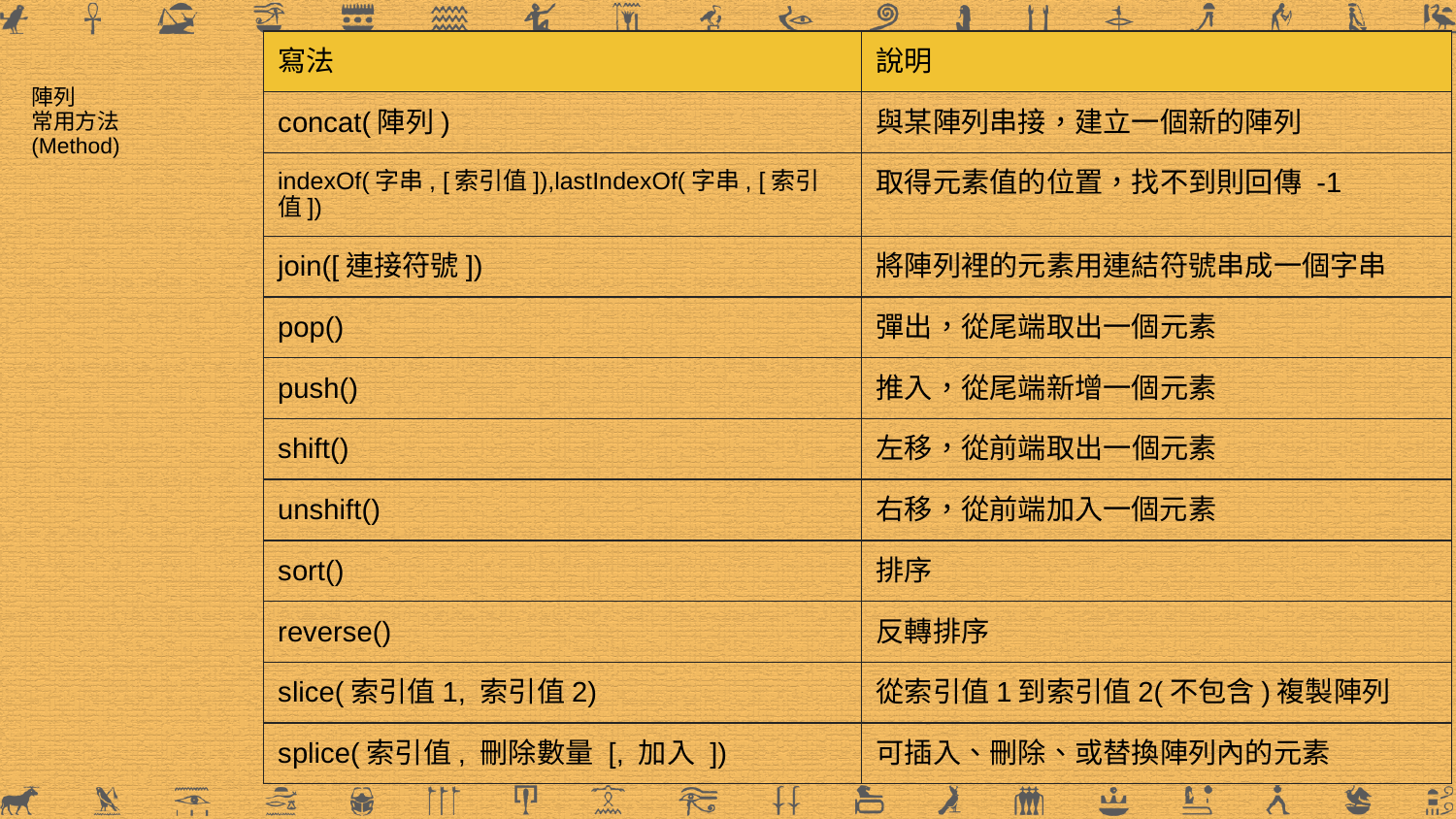

| 寫法 | 說明 |
| --- | --- |
| concat(陣列) | 與某陣列串接，建立一個新的陣列 |
| indexOf(字串, [索引值]),lastIndexOf(字串, [索引值]) | 取得元素值的位置，找不到則回傳 -1 |
| join([連接符號]) | 將陣列裡的元素用連結符號串成一個字串 |
| pop() | 彈出，從尾端取出一個元素 |
| push() | 推入，從尾端新增一個元素 |
| shift() | 左移，從前端取出一個元素 |
| unshift() | 右移，從前端加入一個元素 |
| sort() | 排序 |
| reverse() | 反轉排序 |
| slice(索引值1, 索引值2) | 從索引值1到索引值2(不包含)複製陣列 |
| splice(索引值, 刪除數量 [, 加入 ]) | 可插入、刪除、或替換陣列內的元素 |
# 陣列
常用方法
(Method)